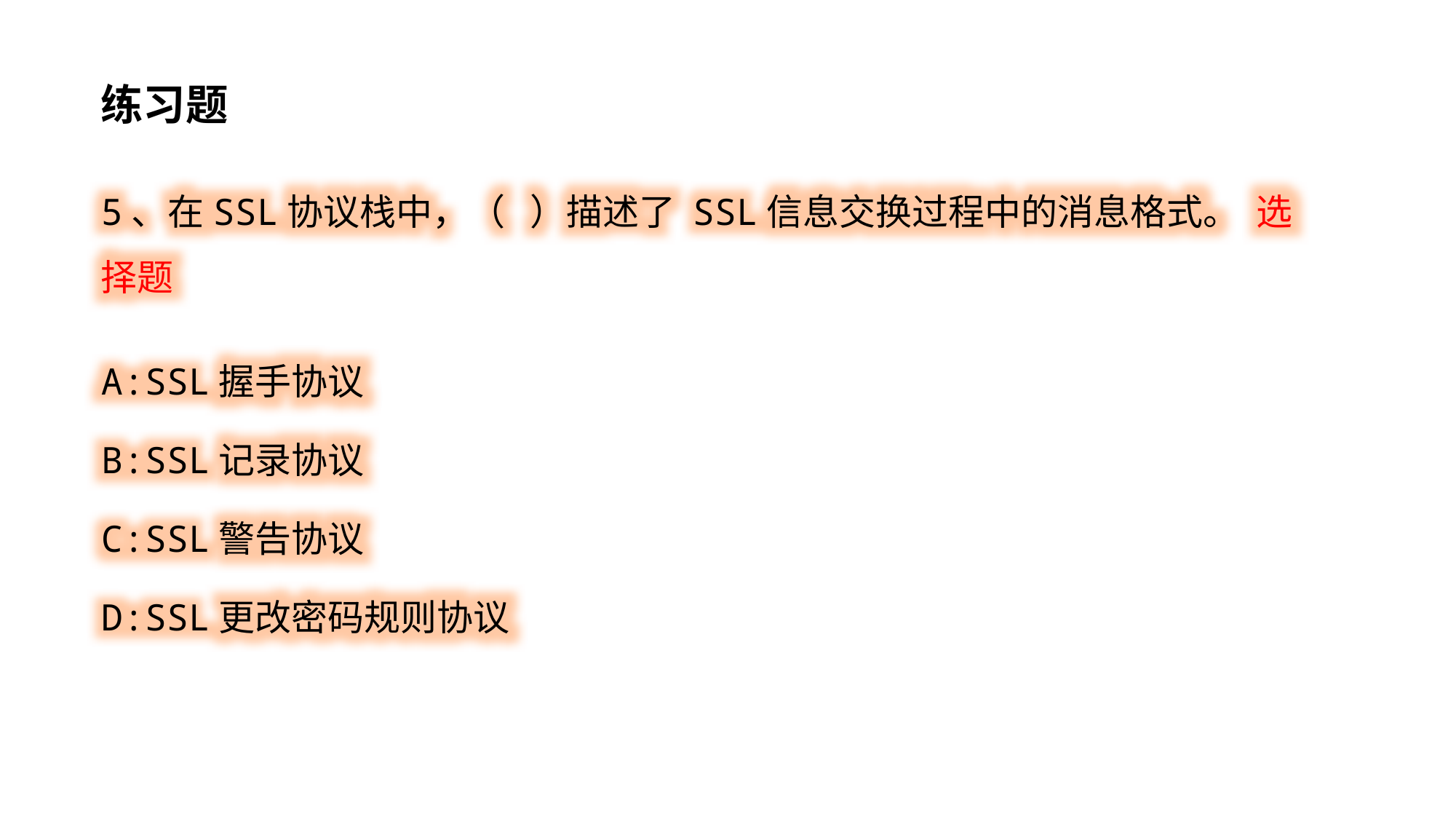

练习题
5、在SSL协议栈中，（   ）描述了 SSL信息交换过程中的消息格式。  选择题

A:SSL握手协议

B:SSL记录协议

C:SSL警告协议

D:SSL更改密码规则协议